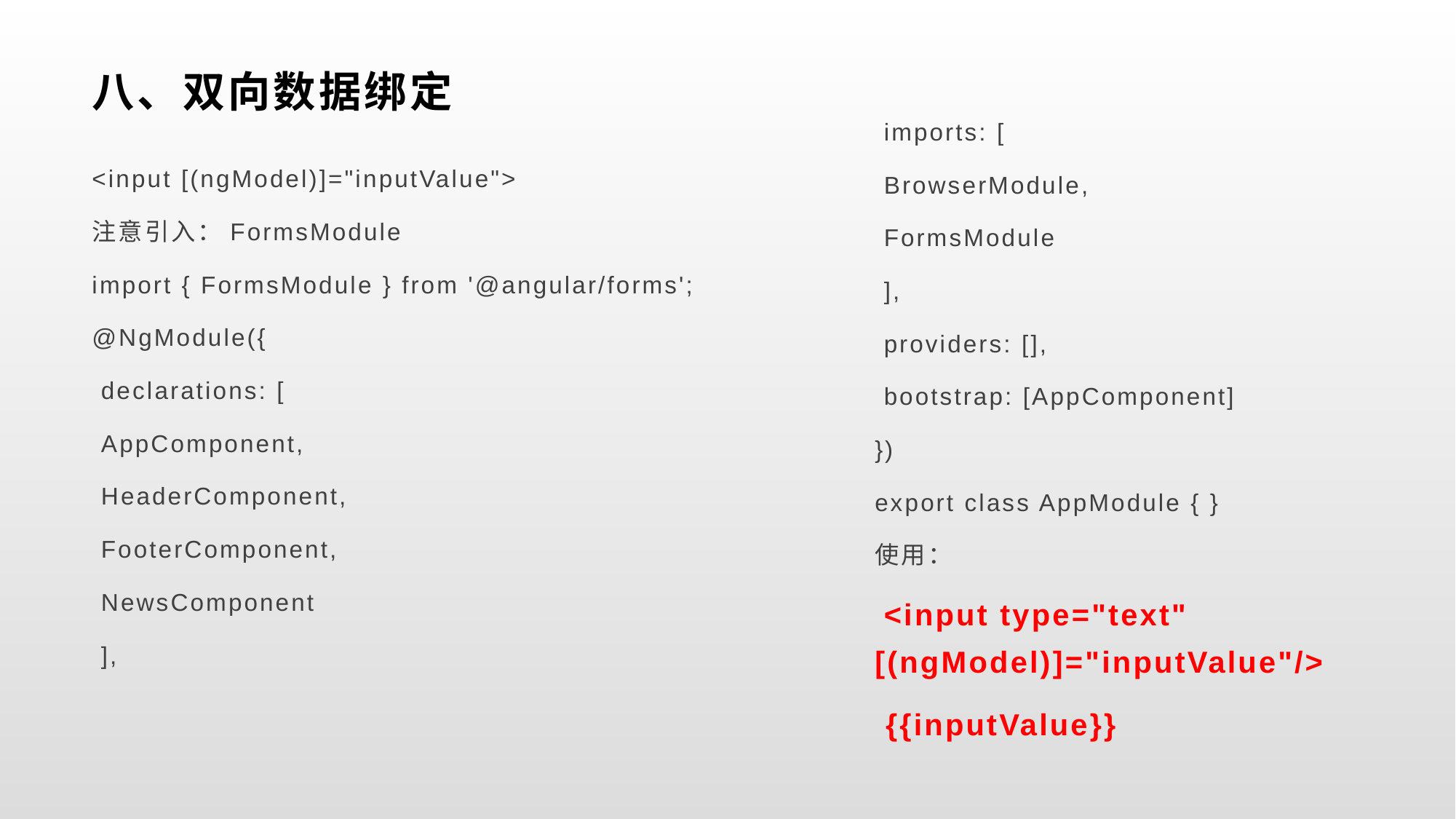

# 八、双向数据绑定
 imports: [
 BrowserModule,
 FormsModule
 ],
 providers: [],
 bootstrap: [AppComponent]
})
export class AppModule { }
使用：
 <input type="text" [(ngModel)]="inputValue"/>
 {{inputValue}}

<input [(ngModel)]="inputValue">
注意引入：FormsModule
import { FormsModule } from '@angular/forms';
@NgModule({
 declarations: [
 AppComponent,
 HeaderComponent,
 FooterComponent,
 NewsComponent
 ],